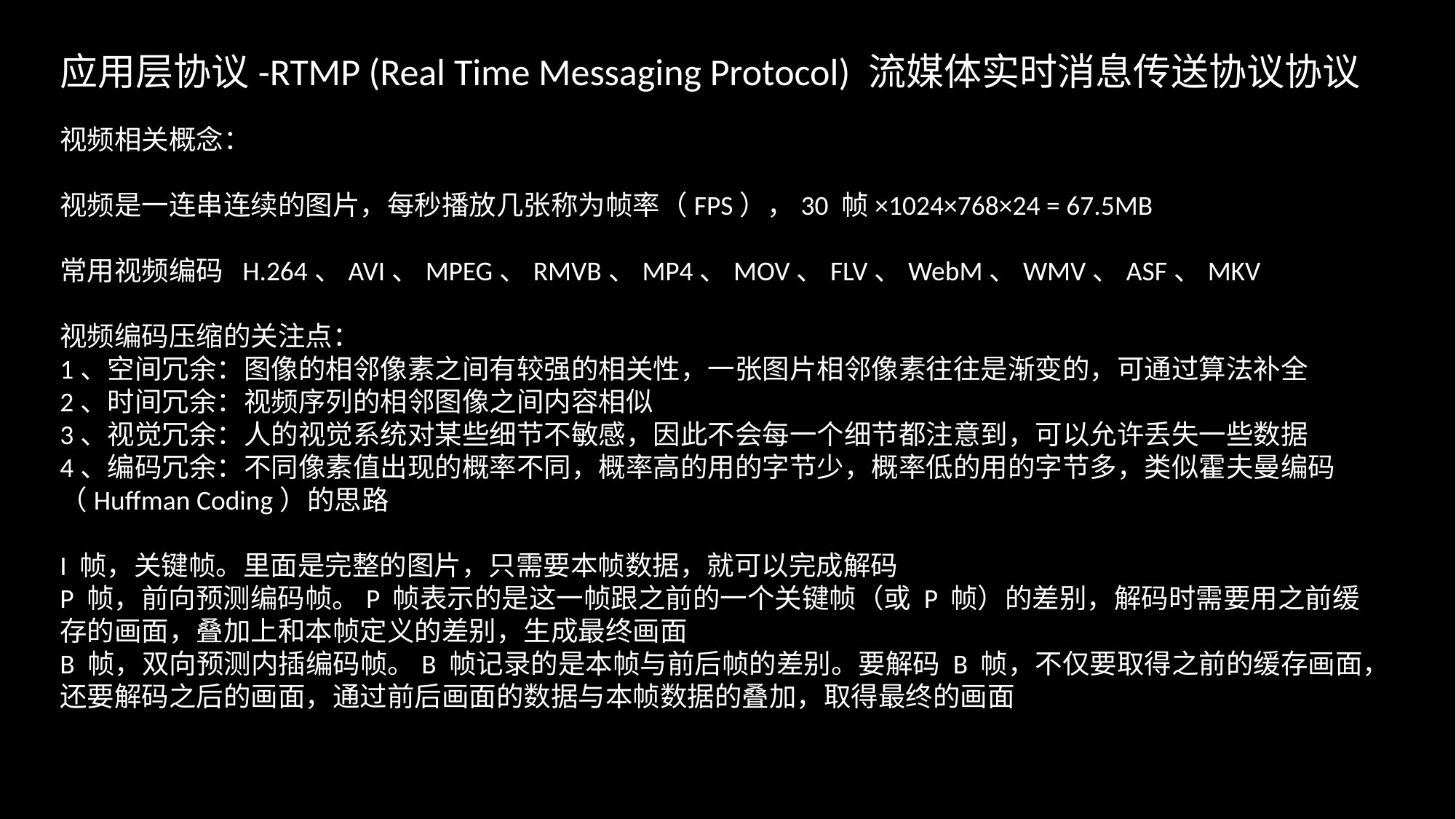

应用层协议-RTMP (Real Time Messaging Protocol) 流媒体实时消息传送协议协议
视频相关概念：

视频是一连串连续的图片，每秒播放几张称为帧率（FPS），30 帧×1024×768×24 = 67.5MB

常用视频编码  H.264、AVI、MPEG、RMVB、MP4、MOV、FLV、WebM、WMV、ASF、MKV

视频编码压缩的关注点：
1、空间冗余：图像的相邻像素之间有较强的相关性，一张图片相邻像素往往是渐变的，可通过算法补全
2、时间冗余：视频序列的相邻图像之间内容相似
3、视觉冗余：人的视觉系统对某些细节不敏感，因此不会每一个细节都注意到，可以允许丢失一些数据
4、编码冗余：不同像素值出现的概率不同，概率高的用的字节少，概率低的用的字节多，类似霍夫曼编码（Huffman Coding）的思路

I 帧，关键帧。里面是完整的图片，只需要本帧数据，就可以完成解码
P 帧，前向预测编码帧。P 帧表示的是这一帧跟之前的一个关键帧（或 P 帧）的差别，解码时需要用之前缓存的画面，叠加上和本帧定义的差别，生成最终画面
B 帧，双向预测内插编码帧。B 帧记录的是本帧与前后帧的差别。要解码 B 帧，不仅要取得之前的缓存画面，还要解码之后的画面，通过前后画面的数据与本帧数据的叠加，取得最终的画面